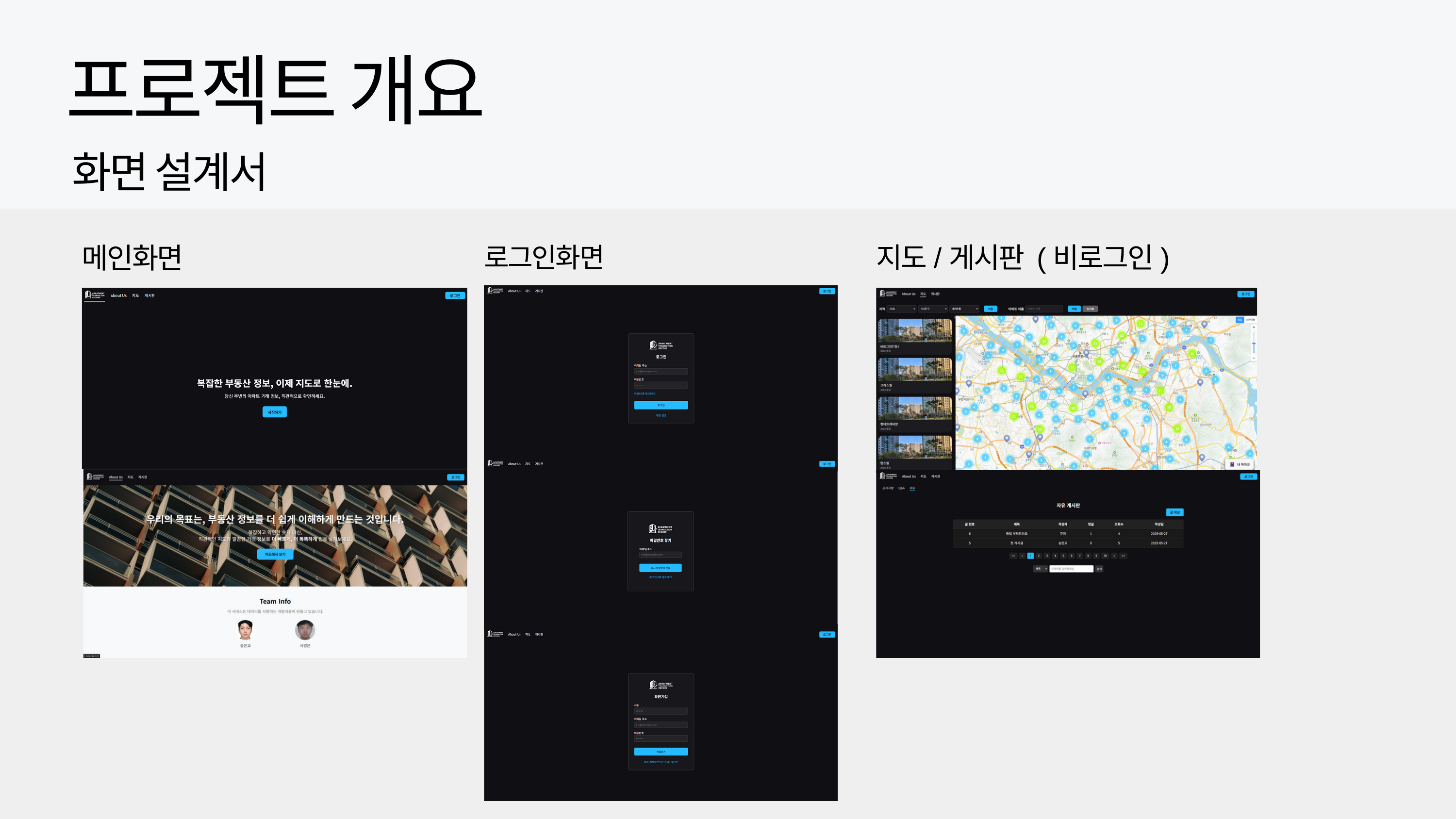

프로젝트 개요
화면 설계서

메인화면
지도/게시판 (비로그인)
로그인화면